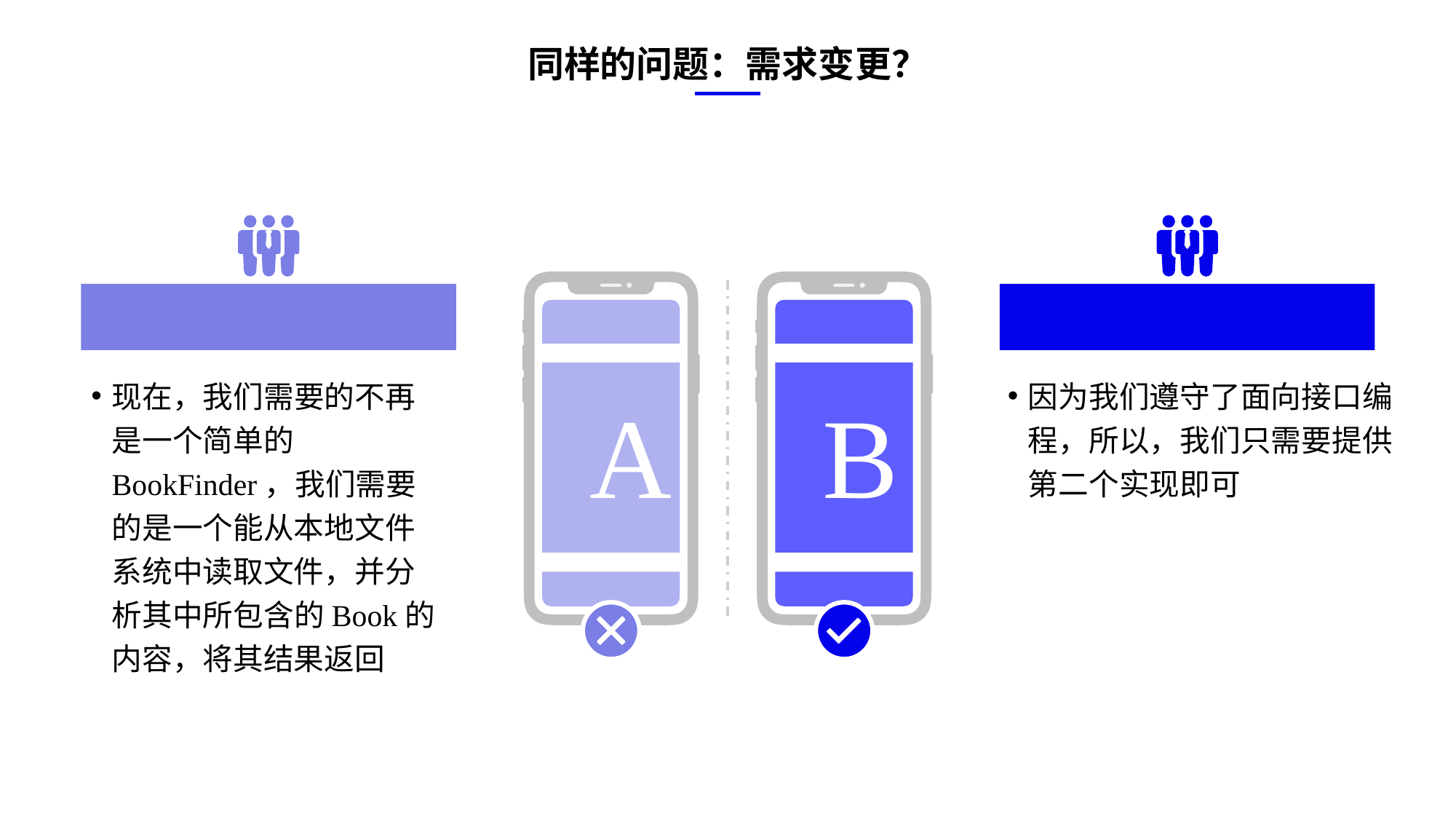

同样的问题：需求变更？

现在，我们需要的不再是一个简单的BookFinder，我们需要的是一个能从本地文件系统中读取文件，并分析其中所包含的Book的内容，将其结果返回

因为我们遵守了面向接口编程，所以，我们只需要提供第二个实现即可
e7d195523061f1c0ae0eb3eed39d2bcef4622b2499a05fe6567B54A876BEB457BD1EB8EBE9915191D1FA2E860D28D251AB291D9CBBDD28D4BD16020FD75D8281481517FC21E86E4C931520AFA1087E92E357E3DB373CA326F6F926B1A67F681E99E875FFD293B2C32B3919AE4D43F9436862A7DD54F9346DF3662D8AB7319030EF75D53FF682DE13

A

B